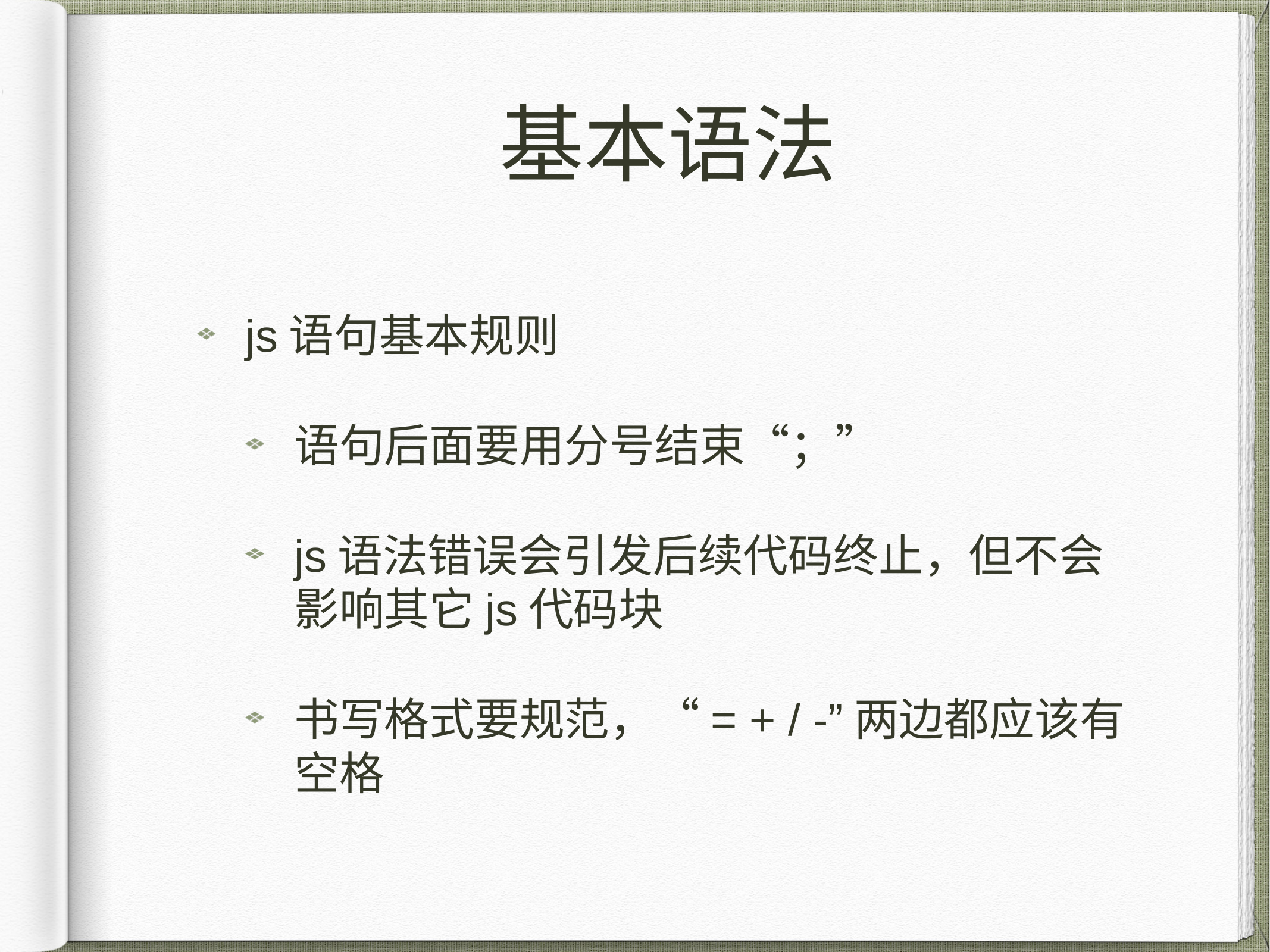

# 基本语法
js语句基本规则
语句后面要用分号结束“；”
js语法错误会引发后续代码终止，但不会影响其它js代码块
书写格式要规范，“= + / -”两边都应该有空格